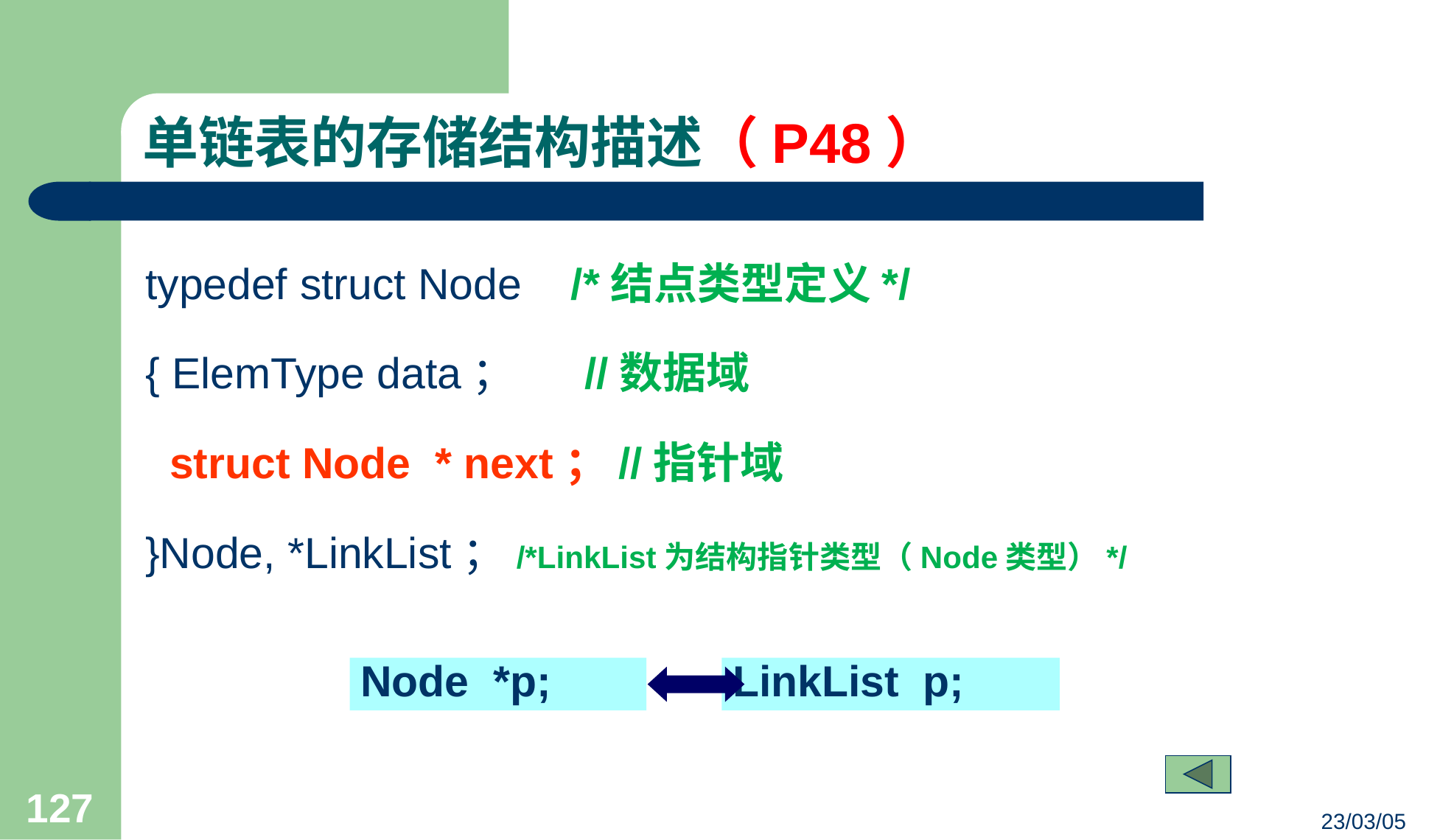

# 单链表的存储结构描述（P48）
typedef struct Node    /*结点类型定义*/
{ ElemType data；      //数据域
  struct Node  * next；//指针域
}Node, *LinkList；/*LinkList为结构指针类型（Node类型）*/
Node  *p;
LinkList  p;

127
23/03/05